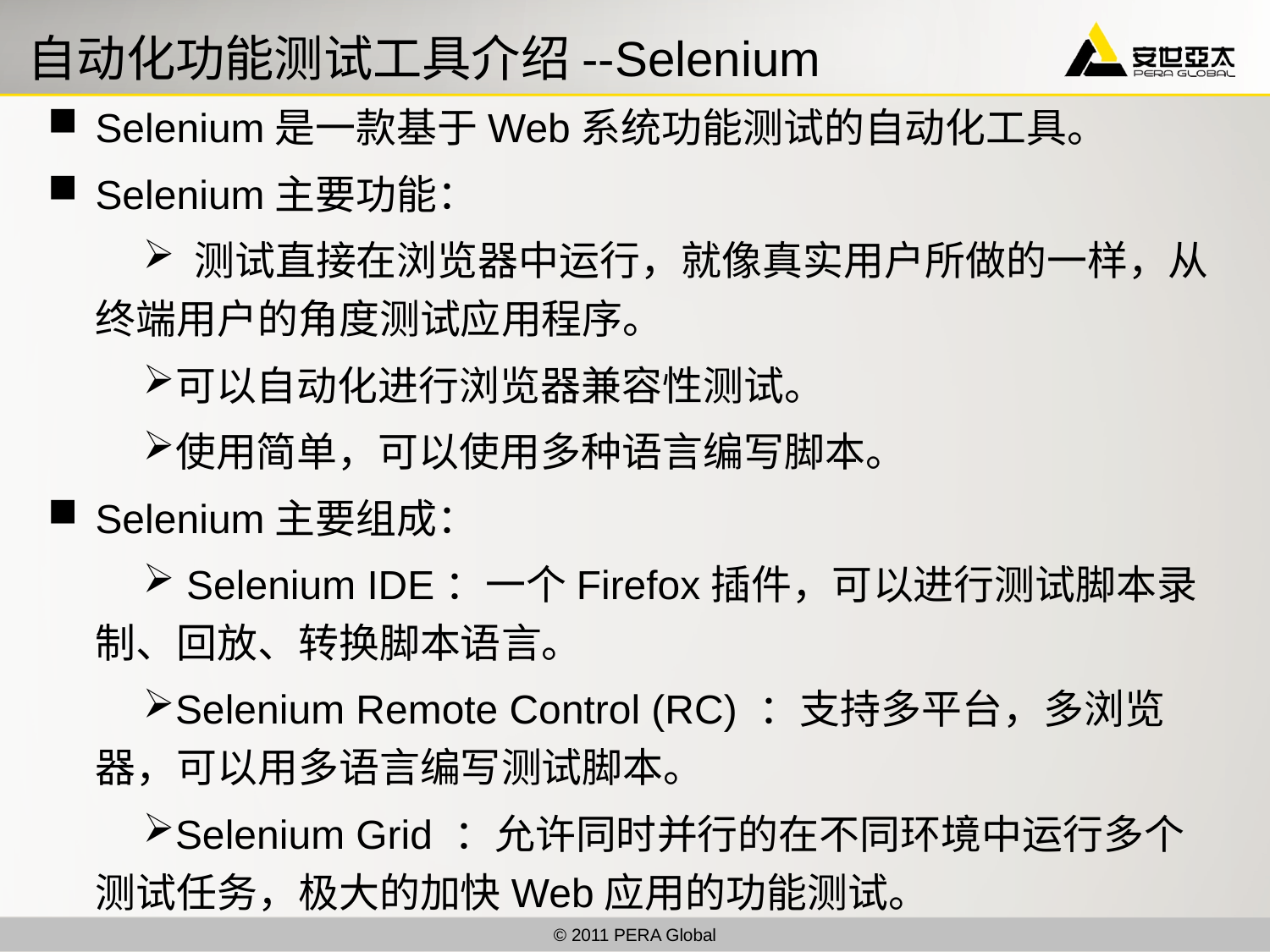

# 自动化功能测试工具介绍--Selenium
Selenium是一款基于Web系统功能测试的自动化工具。
Selenium主要功能：
 测试直接在浏览器中运行，就像真实用户所做的一样，从终端用户的角度测试应用程序。
可以自动化进行浏览器兼容性测试。
使用简单，可以使用多种语言编写脚本。
Selenium主要组成：
 Selenium IDE：一个Firefox插件，可以进行测试脚本录制、回放、转换脚本语言。
Selenium Remote Control (RC) ：支持多平台，多浏览器，可以用多语言编写测试脚本。
Selenium Grid ：允许同时并行的在不同环境中运行多个测试任务，极大的加快Web应用的功能测试。